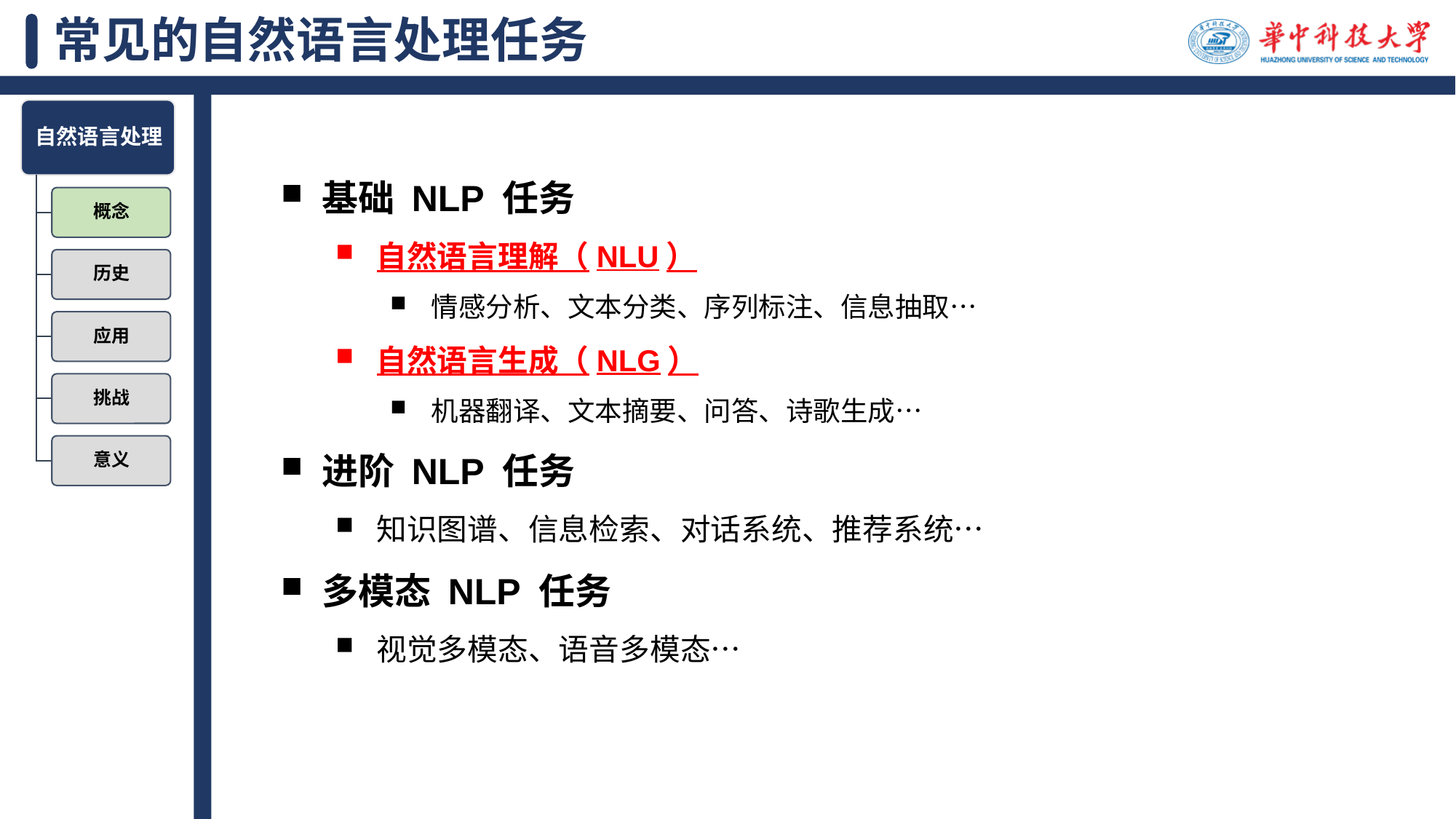

# 常见的自然语言处理任务
自然语言处理
概念
历史
应用
挑战
意义
基础 NLP 任务
自然语言理解（NLU）
情感分析、文本分类、序列标注、信息抽取…
自然语言生成（NLG）
机器翻译、文本摘要、问答、诗歌生成…
进阶 NLP 任务
知识图谱、信息检索、对话系统、推荐系统…
多模态 NLP 任务
视觉多模态、语音多模态…